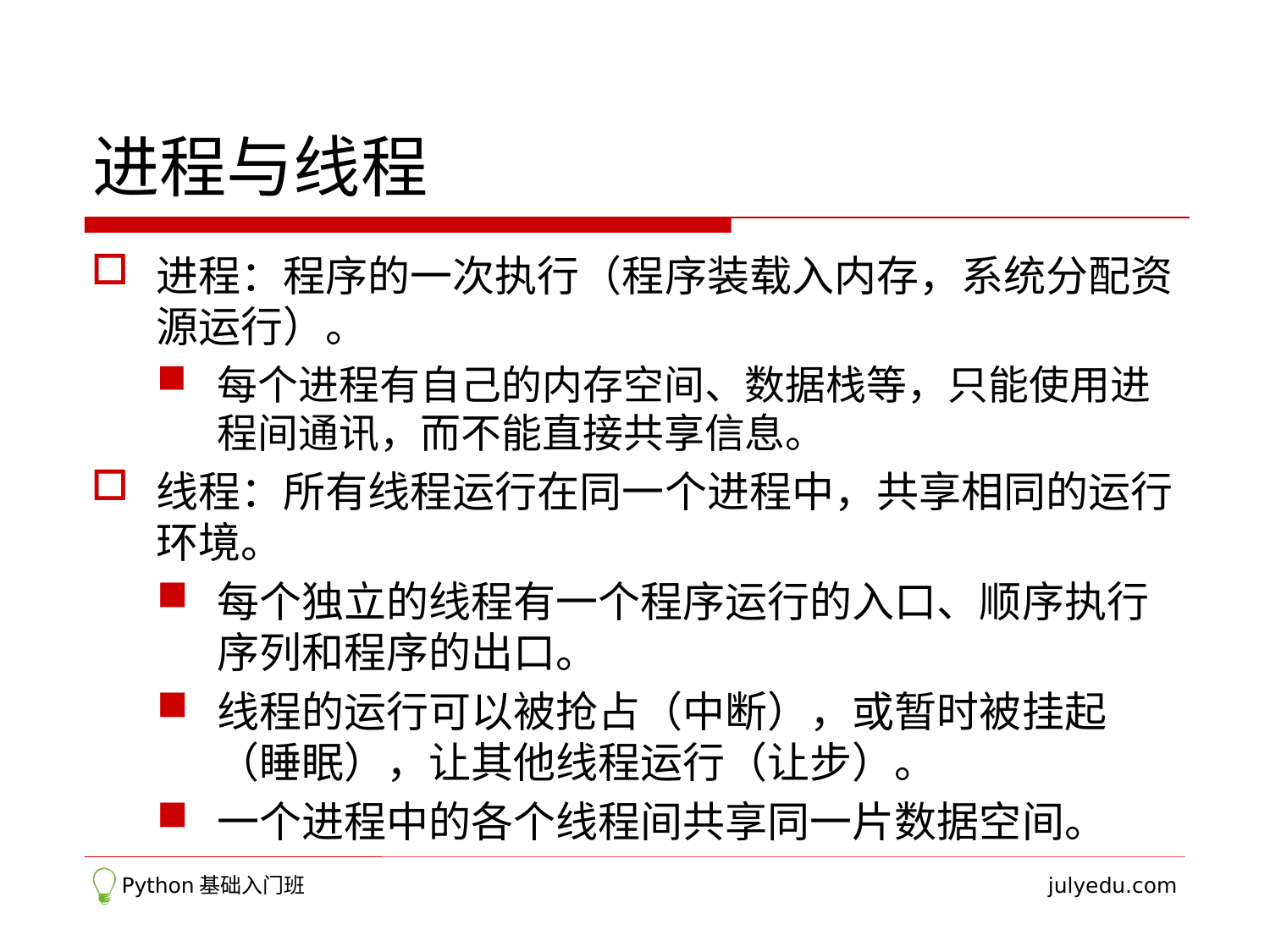

# 进程与线程
进程：程序的一次执行（程序装载入内存，系统分配资源运行）。
每个进程有自己的内存空间、数据栈等，只能使用进程间通讯，而不能直接共享信息。
线程：所有线程运行在同一个进程中，共享相同的运行环境。
每个独立的线程有一个程序运行的入口、顺序执行序列和程序的出口。
线程的运行可以被抢占（中断），或暂时被挂起（睡眠），让其他线程运行（让步）。
一个进程中的各个线程间共享同一片数据空间。
     Python基础入门班
julyedu.com